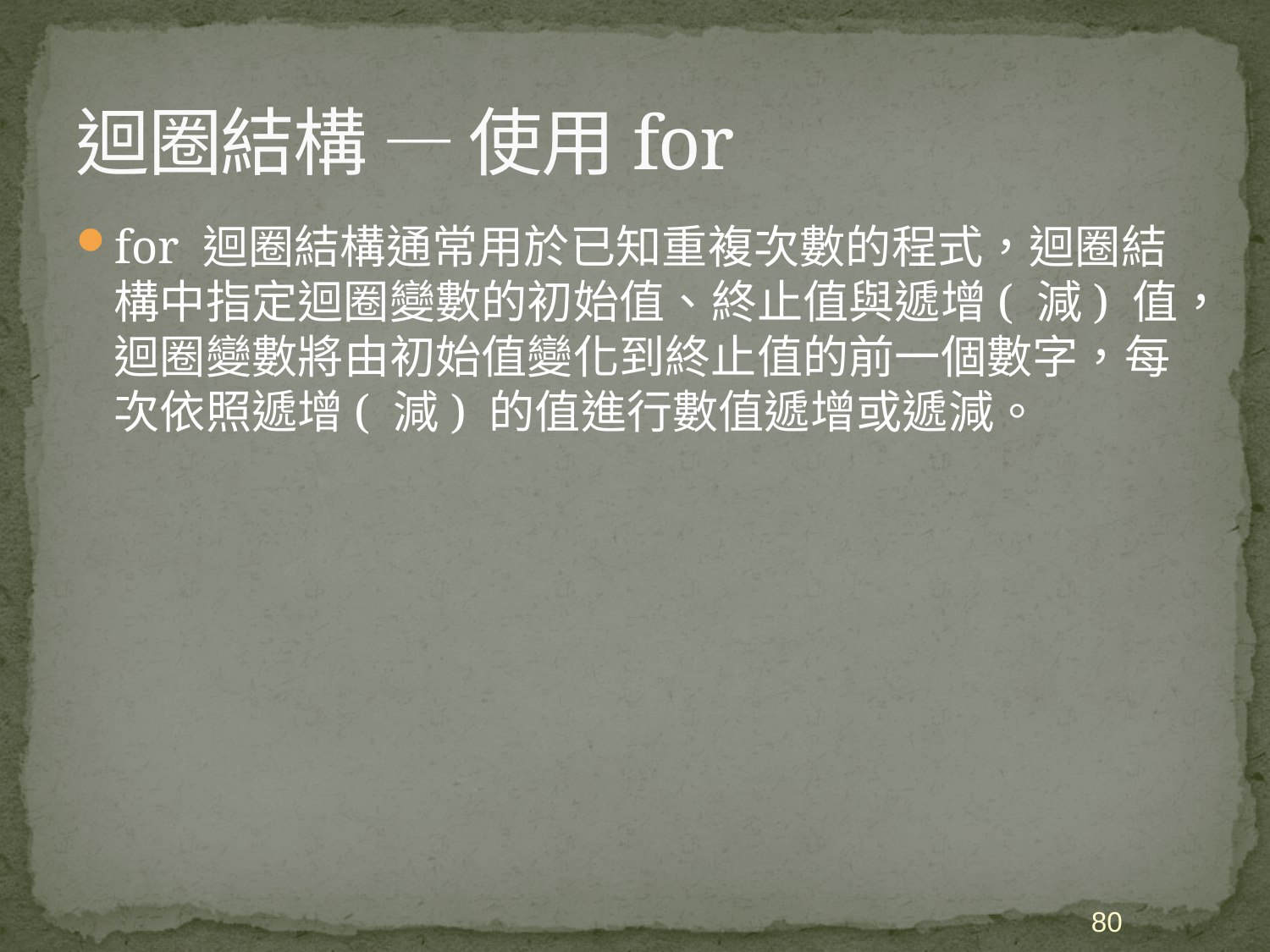

# 迴圈結構 — 使用for
for 迴圈結構通常用於已知重複次數的程式，迴圈結構中指定迴圈變數的初始值、終止值與遞增( 減) 值，迴圈變數將由初始值變化到終止值的前一個數字，每次依照遞增( 減) 的值進行數值遞增或遞減。
80